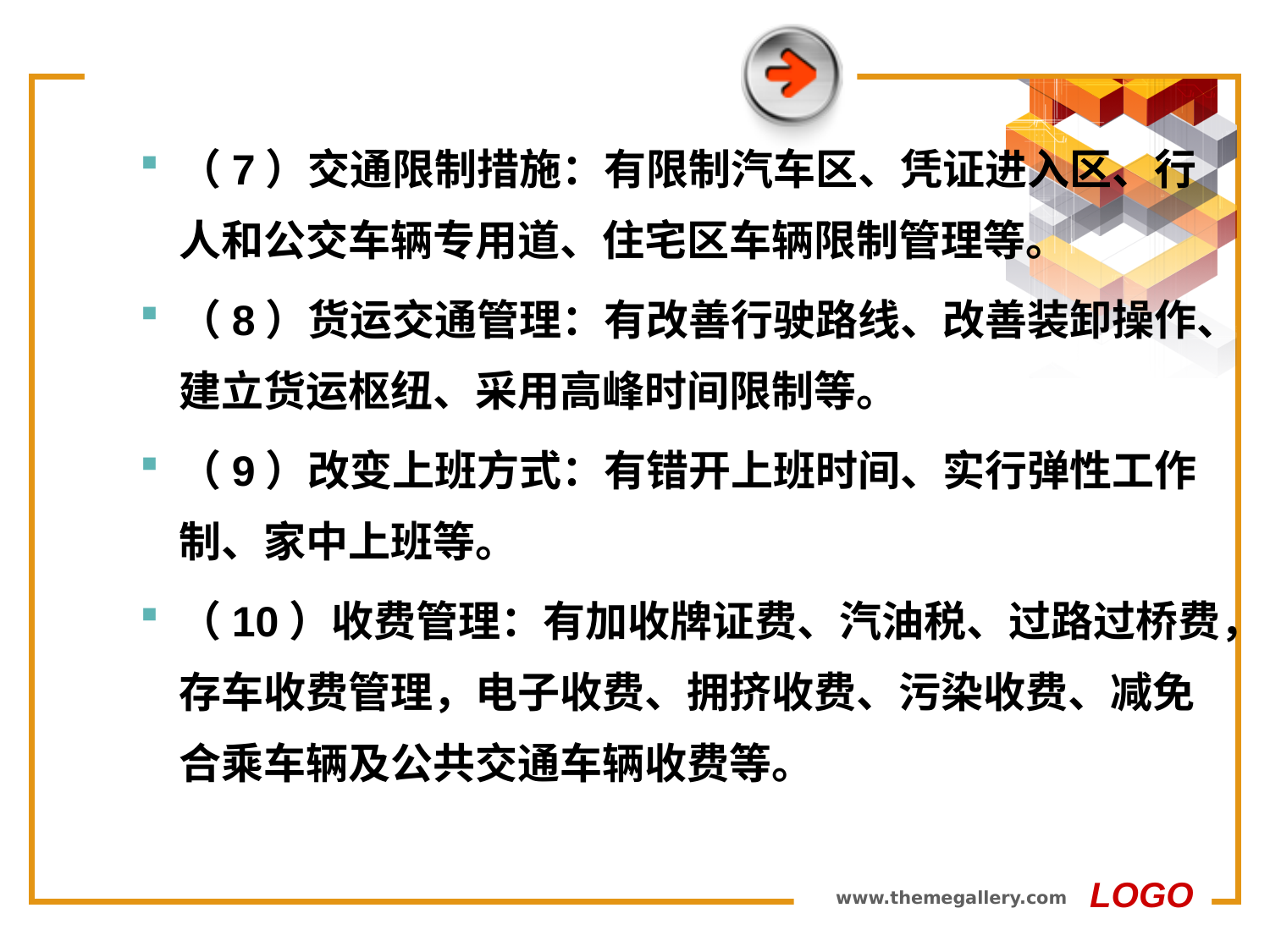

#
（7）交通限制措施：有限制汽车区、凭证进入区、行人和公交车辆专用道、住宅区车辆限制管理等。
（8）货运交通管理：有改善行驶路线、改善装卸操作、建立货运枢纽、采用高峰时间限制等。
（9）改变上班方式：有错开上班时间、实行弹性工作制、家中上班等。
（10）收费管理：有加收牌证费、汽油税、过路过桥费，存车收费管理，电子收费、拥挤收费、污染收费、减免合乘车辆及公共交通车辆收费等。
LOGO
www.themegallery.com